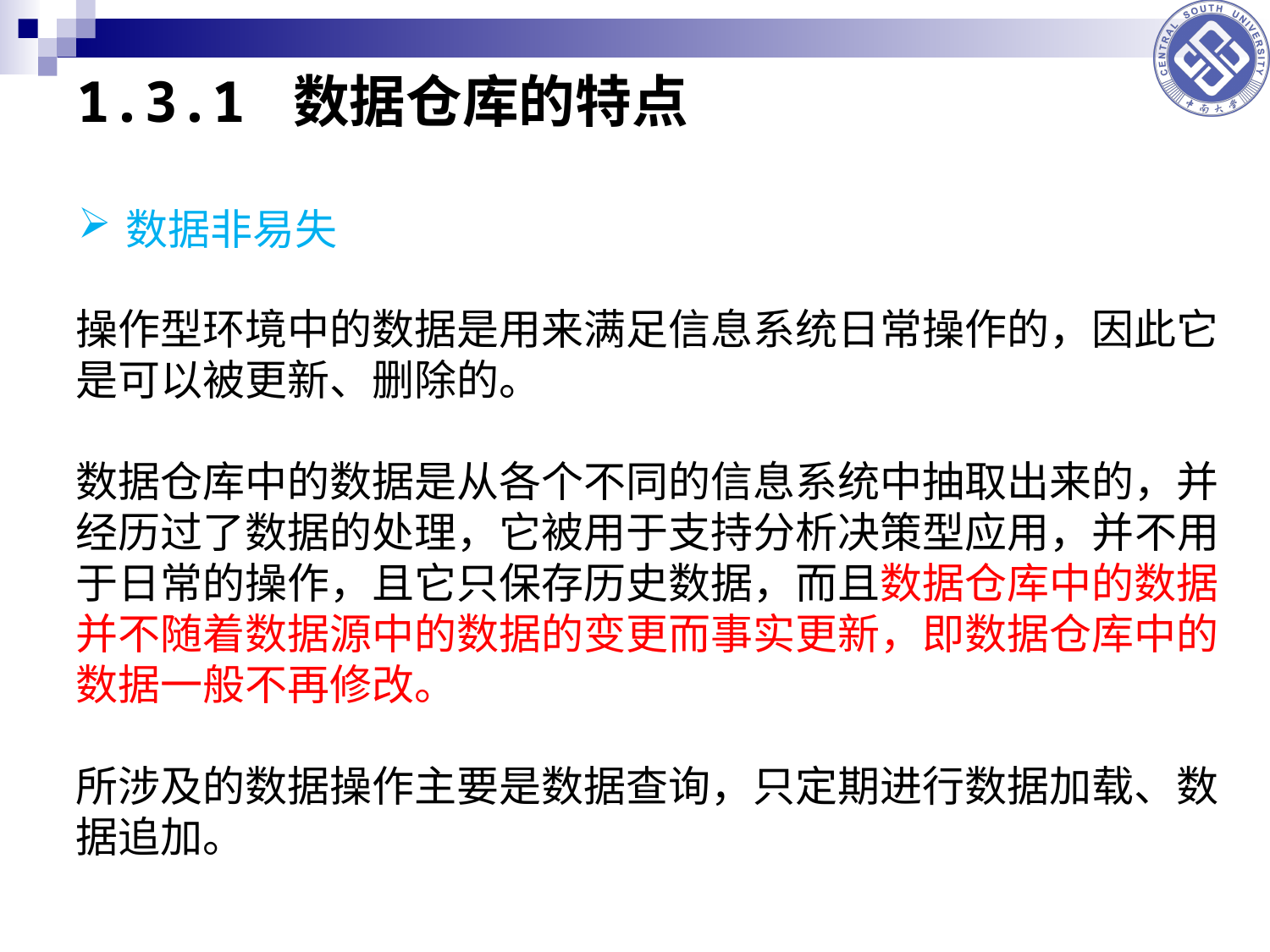

# 1.3.1 数据仓库的特点
数据非易失
操作型环境中的数据是用来满足信息系统日常操作的，因此它是可以被更新、删除的。

数据仓库中的数据是从各个不同的信息系统中抽取出来的，并经历过了数据的处理，它被用于支持分析决策型应用，并不用于日常的操作，且它只保存历史数据，而且数据仓库中的数据并不随着数据源中的数据的变更而事实更新，即数据仓库中的数据一般不再修改。

所涉及的数据操作主要是数据查询，只定期进行数据加载、数据追加。